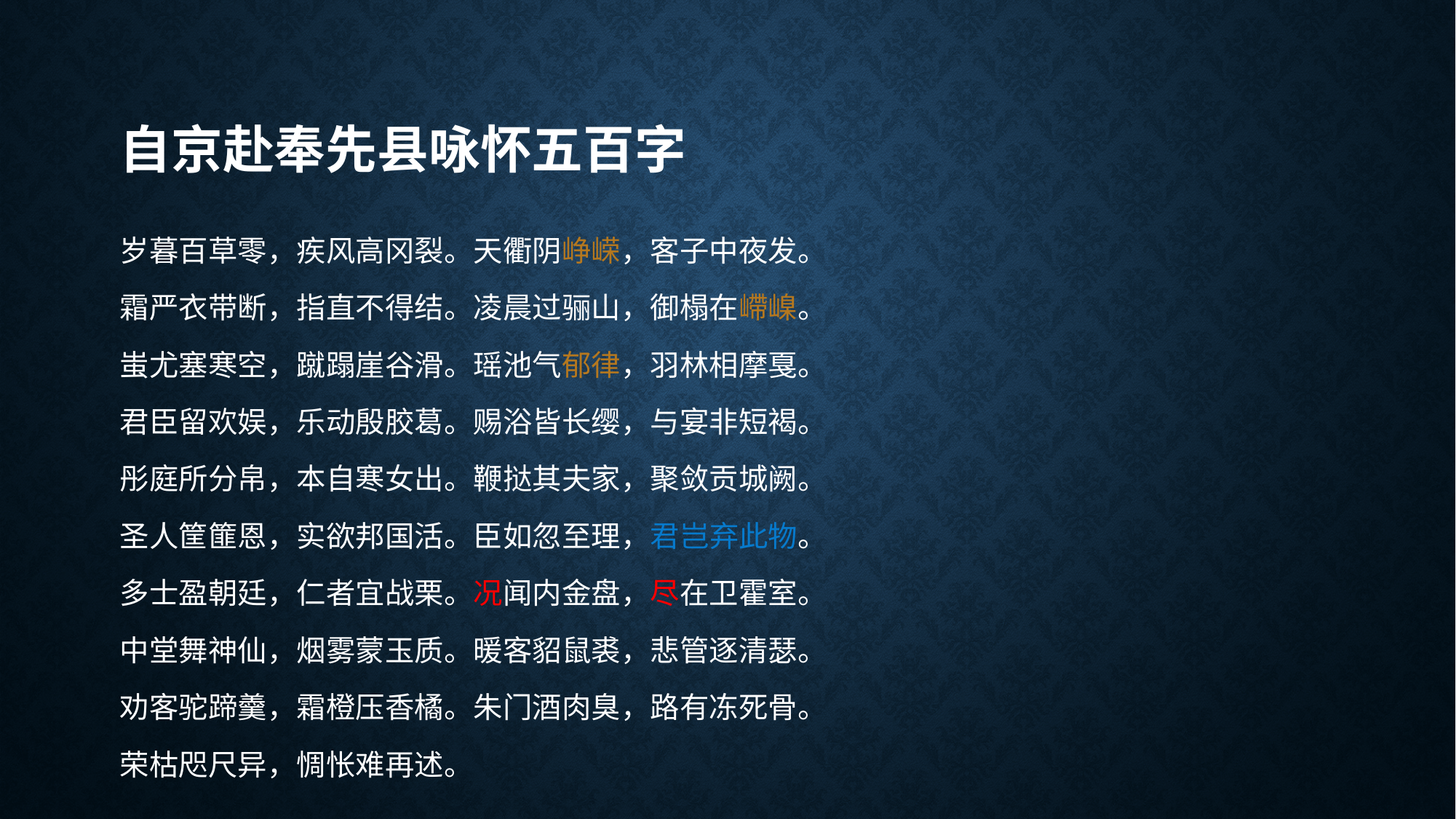

# 自京赴奉先县咏怀五百字
岁暮百草零，疾风高冈裂。天衢阴峥嵘，客子中夜发。
霜严衣带断，指直不得结。凌晨过骊山，御榻在嵽嵲。
蚩尤塞寒空，蹴蹋崖谷滑。瑶池气郁律，羽林相摩戛。
君臣留欢娱，乐动殷胶葛。赐浴皆长缨，与宴非短褐。
彤庭所分帛，本自寒女出。鞭挞其夫家，聚敛贡城阙。
圣人筐篚恩，实欲邦国活。臣如忽至理，君岂弃此物。
多士盈朝廷，仁者宜战栗。况闻内金盘，尽在卫霍室。
中堂舞神仙，烟雾蒙玉质。暖客貂鼠裘，悲管逐清瑟。
劝客驼蹄羹，霜橙压香橘。朱门酒肉臭，路有冻死骨。
荣枯咫尺异，惆怅难再述。